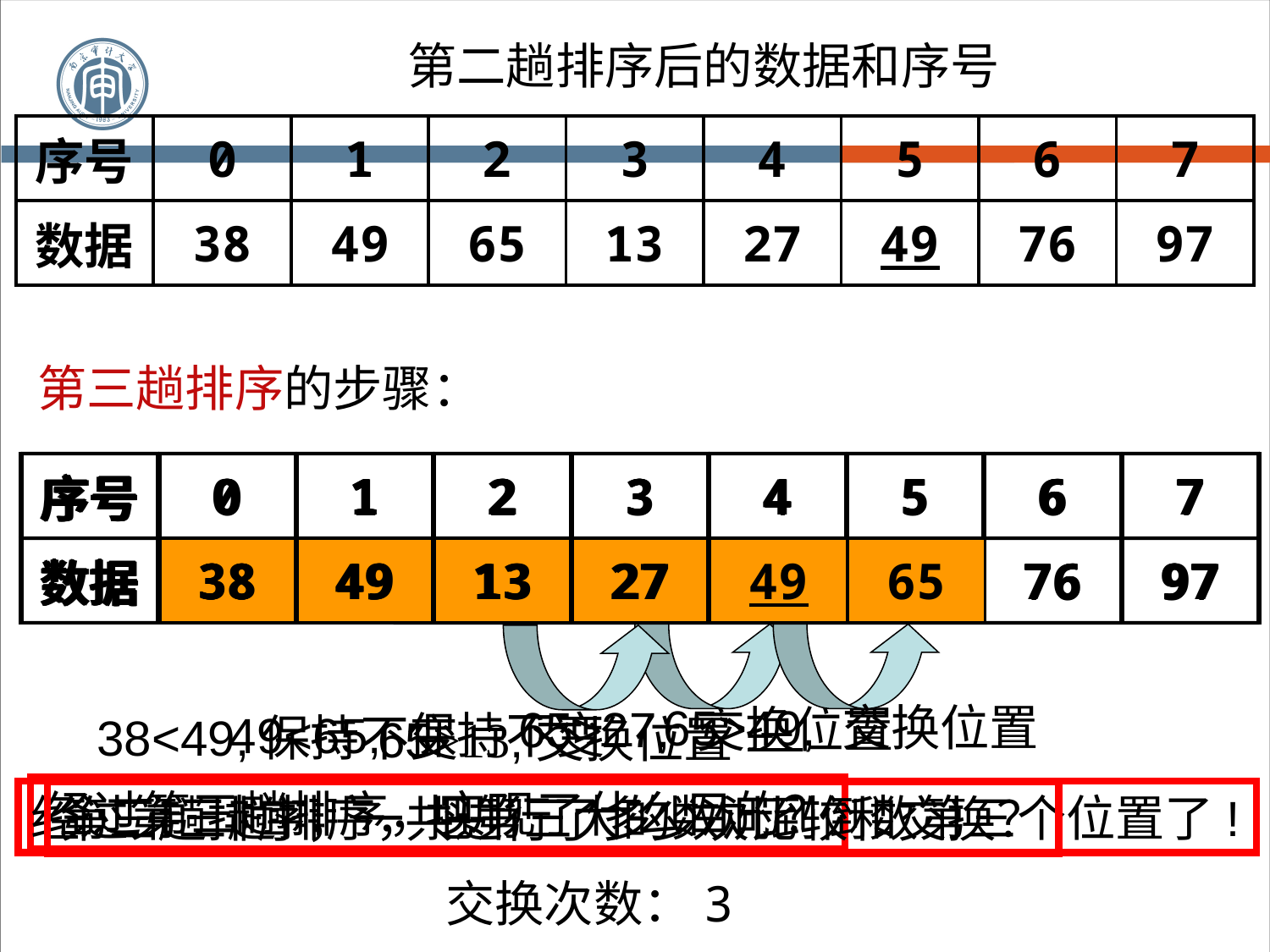

第二趟排序后的数据和序号
| 序号 | 0 | 1 | 2 | 3 | 4 | 5 | 6 | 7 |
| --- | --- | --- | --- | --- | --- | --- | --- | --- |
| 数据 | 38 | 49 | 65 | 13 | 27 | 49 | 76 | 97 |
第三趟排序的步骤：
| 序号 | 0 | 1 | 2 | 3 | 4 | 5 | 6 | 7 |
| --- | --- | --- | --- | --- | --- | --- | --- | --- |
| 数据 | 38 | 49 | 13 | 27 | 65 | 49 | 76 | 97 |
序号

0

1

2

3

4

5

6

7

数据

38
49
65
13
27
49
76
97

| 序号 | 0 | 1 | 2 | 3 | 4 | 5 | 6 | 7 |
| --- | --- | --- | --- | --- | --- | --- | --- | --- |
| 数据 | 38 | 49 | 65 | 13 | 27 | 49 | 76 | 97 |
| 序号 | 0 | 1 | 2 | 3 | 4 | 5 | 6 | 7 |
| --- | --- | --- | --- | --- | --- | --- | --- | --- |
| 数据 | 38 | 49 | 65 | 13 | 27 | 49 | 76 | 97 |
| 序号 | 0 | 1 | 2 | 3 | 4 | 5 | 6 | 7 |
| --- | --- | --- | --- | --- | --- | --- | --- | --- |
| 数据 | 38 | 49 | 13 | 65 | 27 | 49 | 76 | 97 |
| 序号 | 0 | 1 | 2 | 3 | 4 | 5 | 6 | 7 |
| --- | --- | --- | --- | --- | --- | --- | --- | --- |
| 数据 | 38 | 49 | 13 | 27 | 49 | 65 | 76 | 97 |

65>49, 交换位置
65>27, 交换位置
49<65, 保持不变
38<49,保持不变
65>13,交换位置
经过第三趟排序，实现了什么目的？
经过第三趟排序，把第三大的数沉到倒数第三个位置了!
第三趟排序，一共进行了多少次比较和交换？
交换次数：3